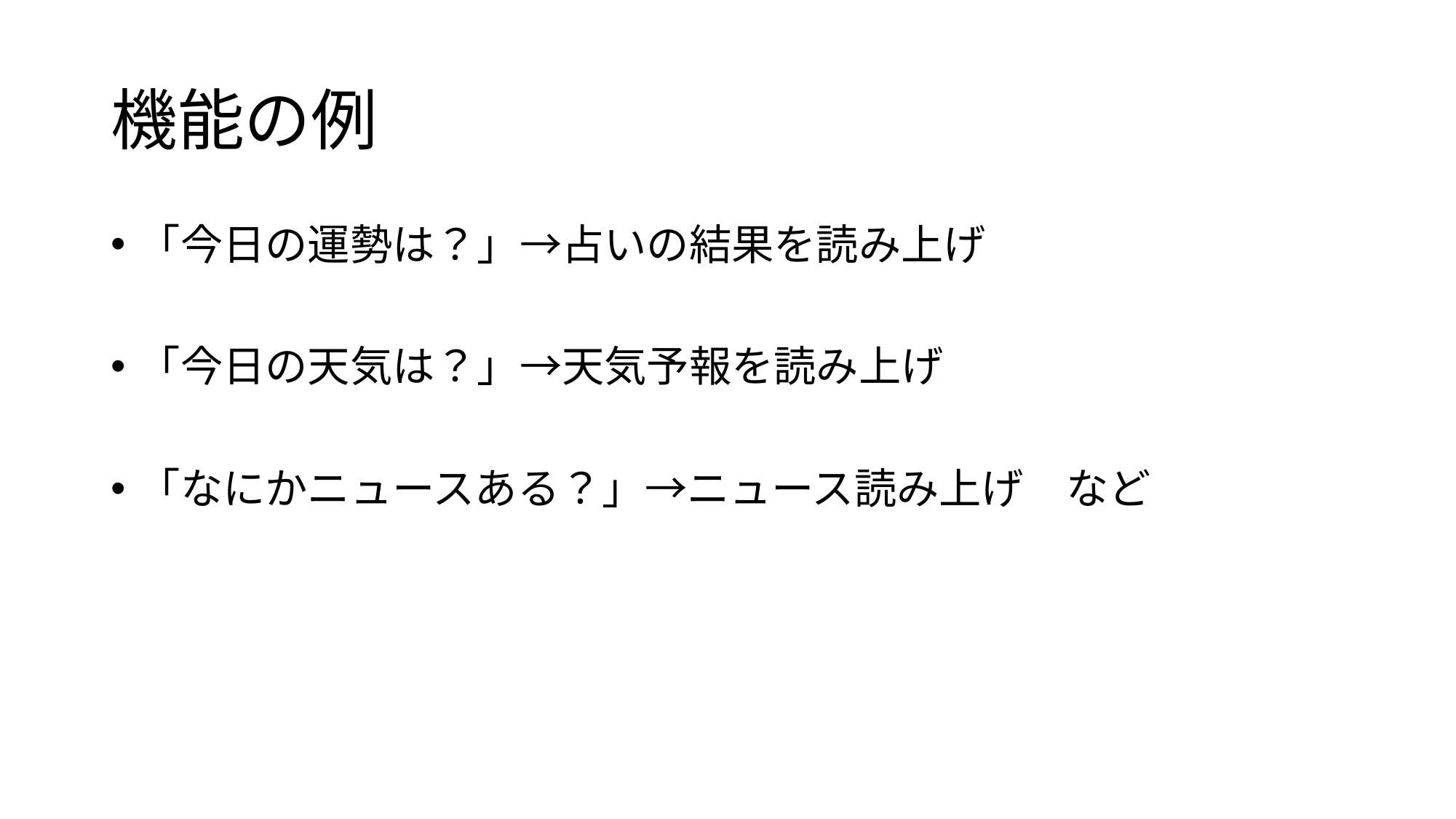

# 機能の例
「今日の運勢は？」→占いの結果を読み上げ

「今日の天気は？」→天気予報を読み上げ

「なにかニュースある？」→ニュース読み上げ　など